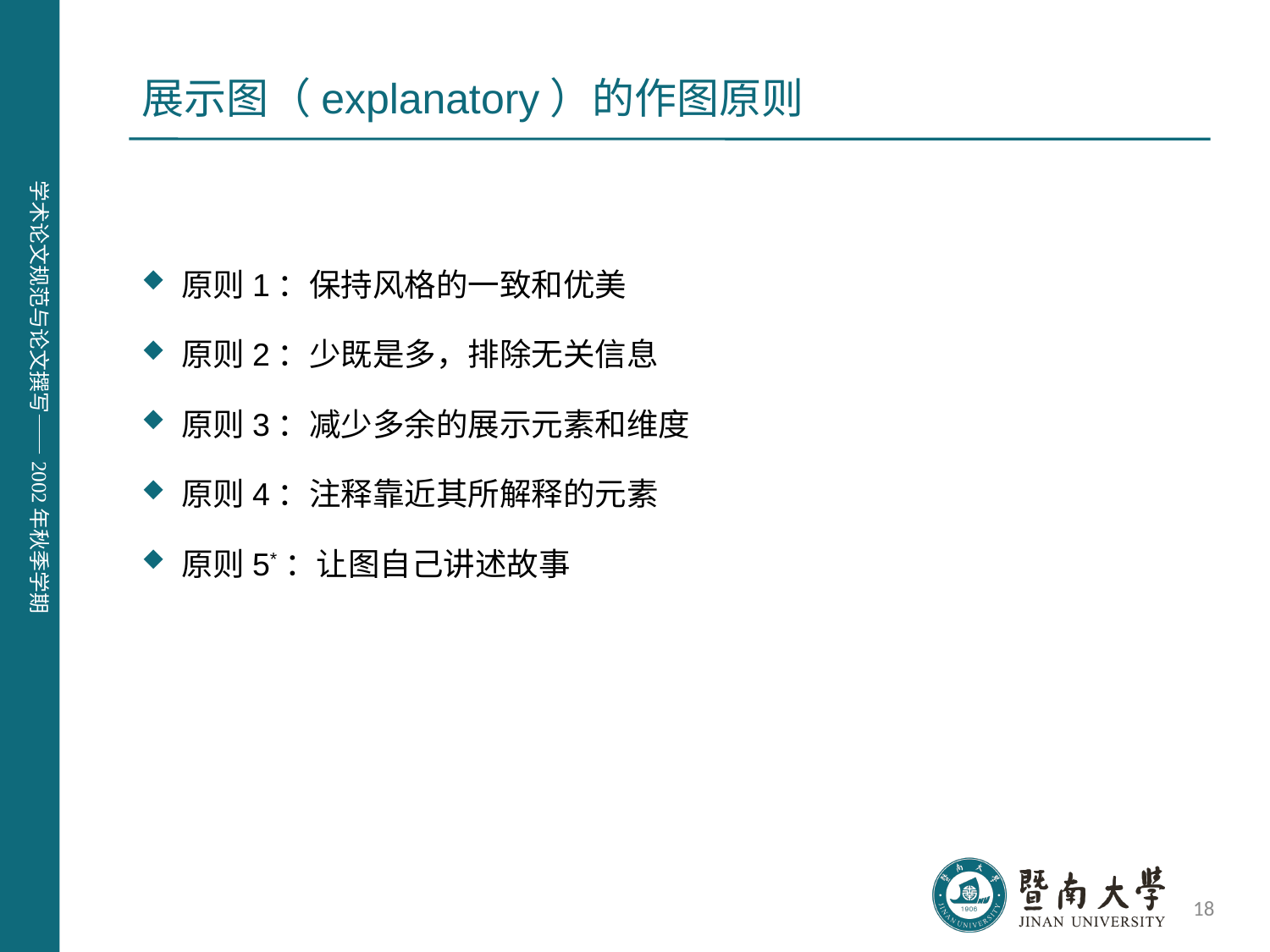

# 展示图（explanatory）的作图原则

原则1：保持风格的一致和优美
原则2：少既是多，排除无关信息
原则3：减少多余的展示元素和维度
原则4：注释靠近其所解释的元素
原则5*：让图自己讲述故事
18